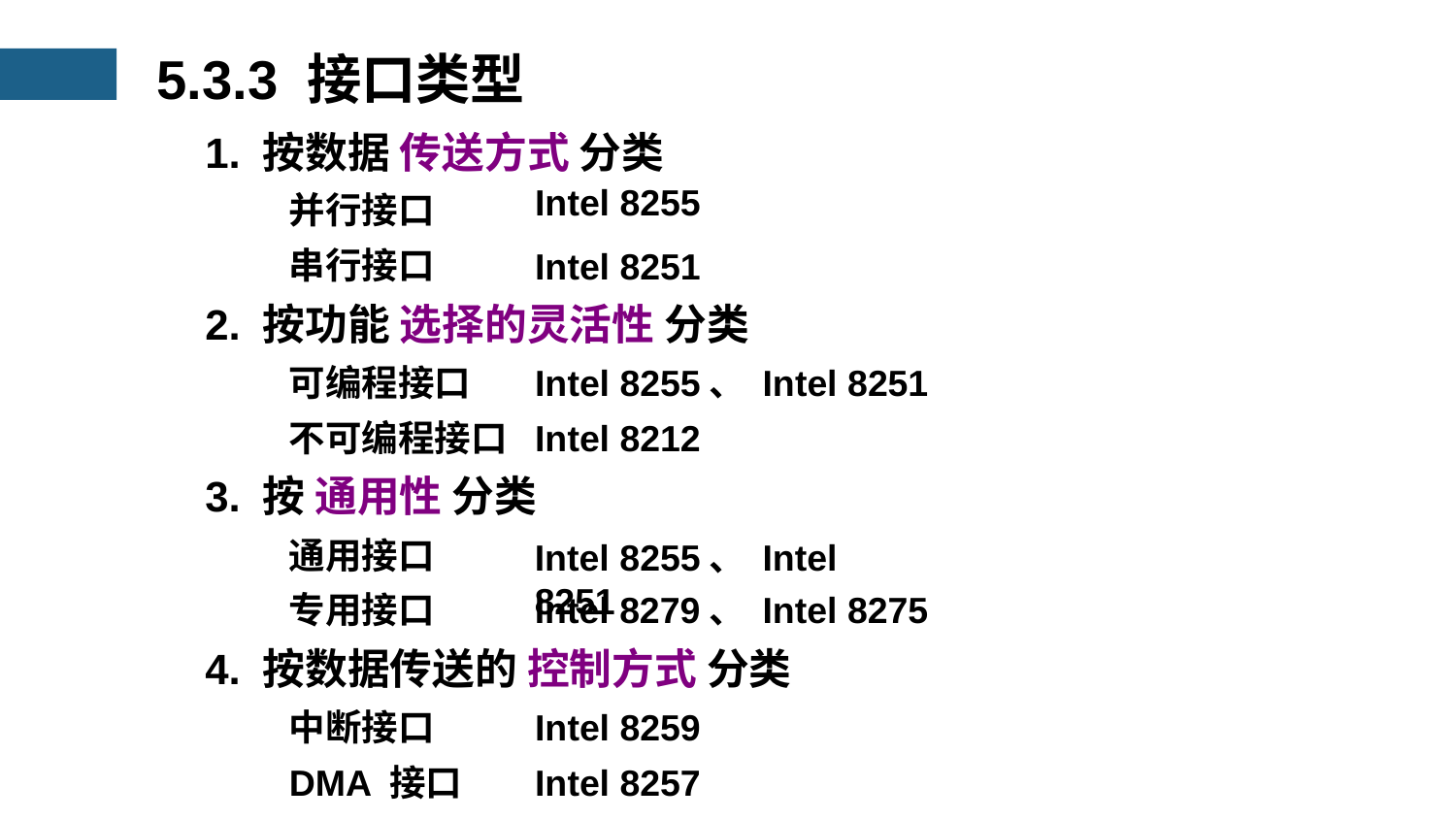

5.3.3 接口类型
1. 按数据 传送方式 分类
Intel 8255
Intel 8251
并行接口
串行接口
2. 按功能 选择的灵活性 分类
可编程接口
不可编程接口
Intel 8255、 Intel 8251
Intel 8212
3. 按 通用性 分类
通用接口
专用接口
Intel 8255、 Intel 8251
Intel 8279、 Intel 8275
4. 按数据传送的 控制方式 分类
中断接口
DMA 接口
Intel 8259
Intel 8257